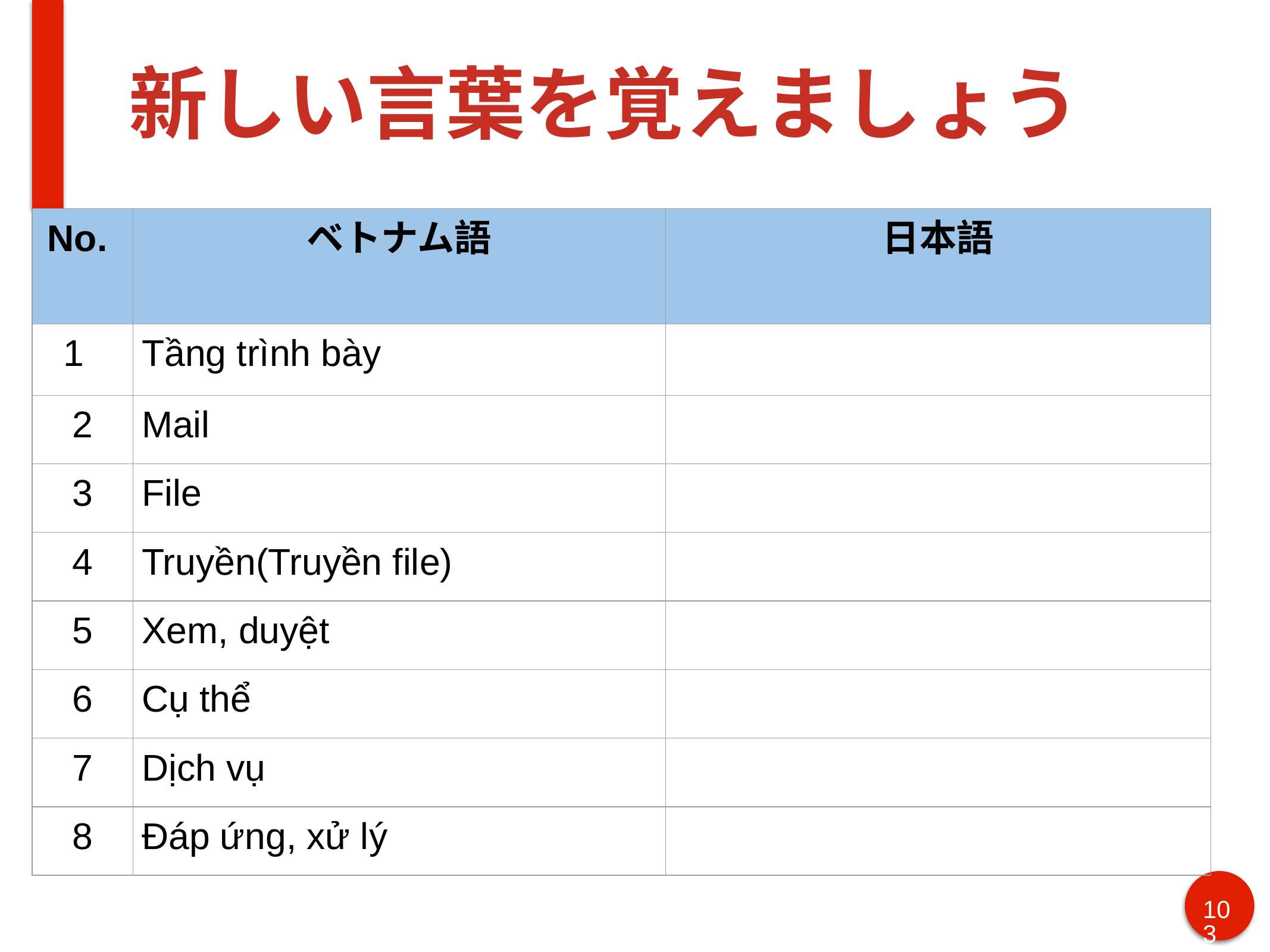

# 新しい言葉を覚えましょう
| No. | ベトナム語 | 日本語 |
| --- | --- | --- |
| 1 | Tầng trình bày |  |
| 2 | Mail |  |
| 3 | File |  |
| 4 | Truyền(Truyền file) |  |
| 5 | Xem, duyệt |  |
| 6 | Cụ thể |  |
| 7 | Dịch vụ |  |
| 8 | Đáp ứng, xử lý |  |
103